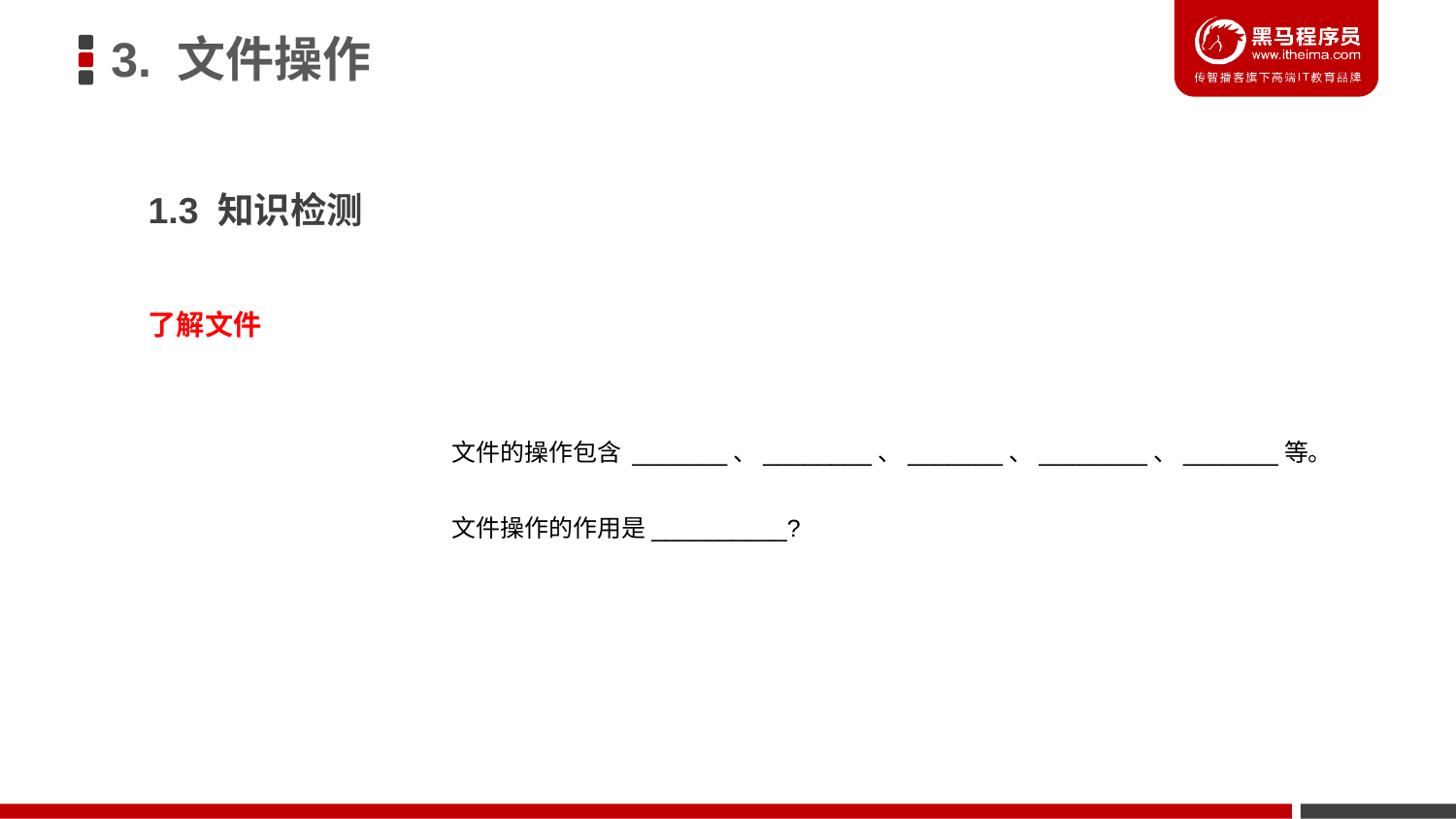

3. 文件操作
1.3 知识检测
了解文件
	文件的操作包含 _______、________、_______、________、_______等。

	文件操作的作用是__________?